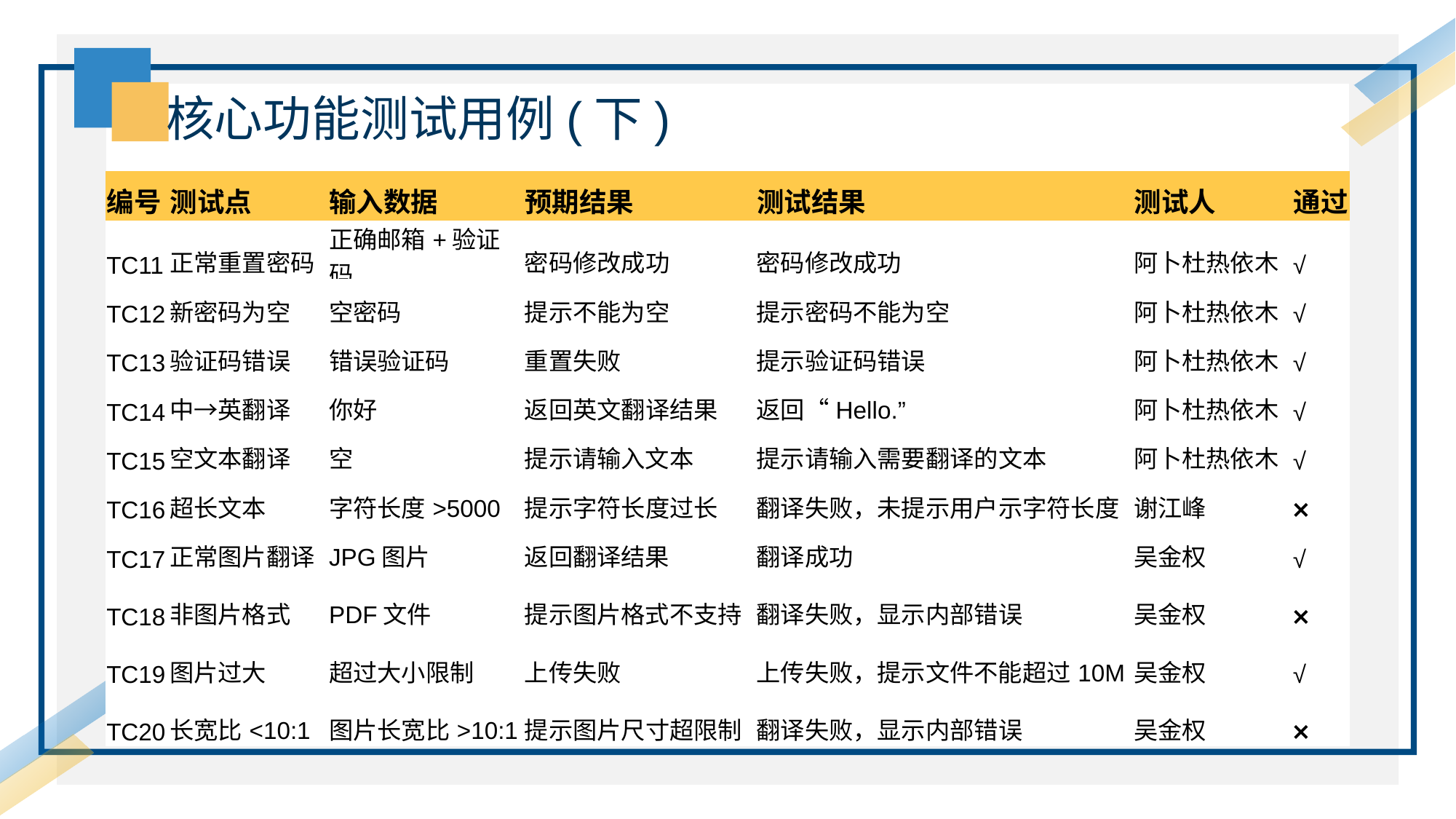

核心功能测试用例(下)
| 编号 | 测试点 | 输入数据 | 预期结果 | 测试结果 | 测试人 | 通过 |
| --- | --- | --- | --- | --- | --- | --- |
| TC11 | 正常重置密码 | 正确邮箱+验证码 | 密码修改成功 | 密码修改成功 | 阿卜杜热依木 | √ |
| TC12 | 新密码为空 | 空密码 | 提示不能为空 | 提示密码不能为空 | 阿卜杜热依木 | √ |
| TC13 | 验证码错误 | 错误验证码 | 重置失败 | 提示验证码错误 | 阿卜杜热依木 | √ |
| TC14 | 中→英翻译 | 你好 | 返回英文翻译结果 | 返回“Hello.” | 阿卜杜热依木 | √ |
| TC15 | 空文本翻译 | 空 | 提示请输入文本 | 提示请输入需要翻译的文本 | 阿卜杜热依木 | √ |
| TC16 | 超长文本 | 字符长度>5000 | 提示字符长度过长 | 翻译失败，未提示用户示字符长度 | 谢江峰 | ❌ |
| TC17 | 正常图片翻译 | JPG图片 | 返回翻译结果 | 翻译成功 | 吴金权 | √ |
| TC18 | 非图片格式 | PDF文件 | 提示图片格式不支持 | 翻译失败，显示内部错误 | 吴金权 | ❌ |
| TC19 | 图片过大 | 超过大小限制 | 上传失败 | 上传失败，提示文件不能超过10M | 吴金权 | √ |
| TC20 | 长宽比<10:1 | 图片长宽比>10:1 | 提示图片尺寸超限制 | 翻译失败，显示内部错误 | 吴金权 | ❌ |